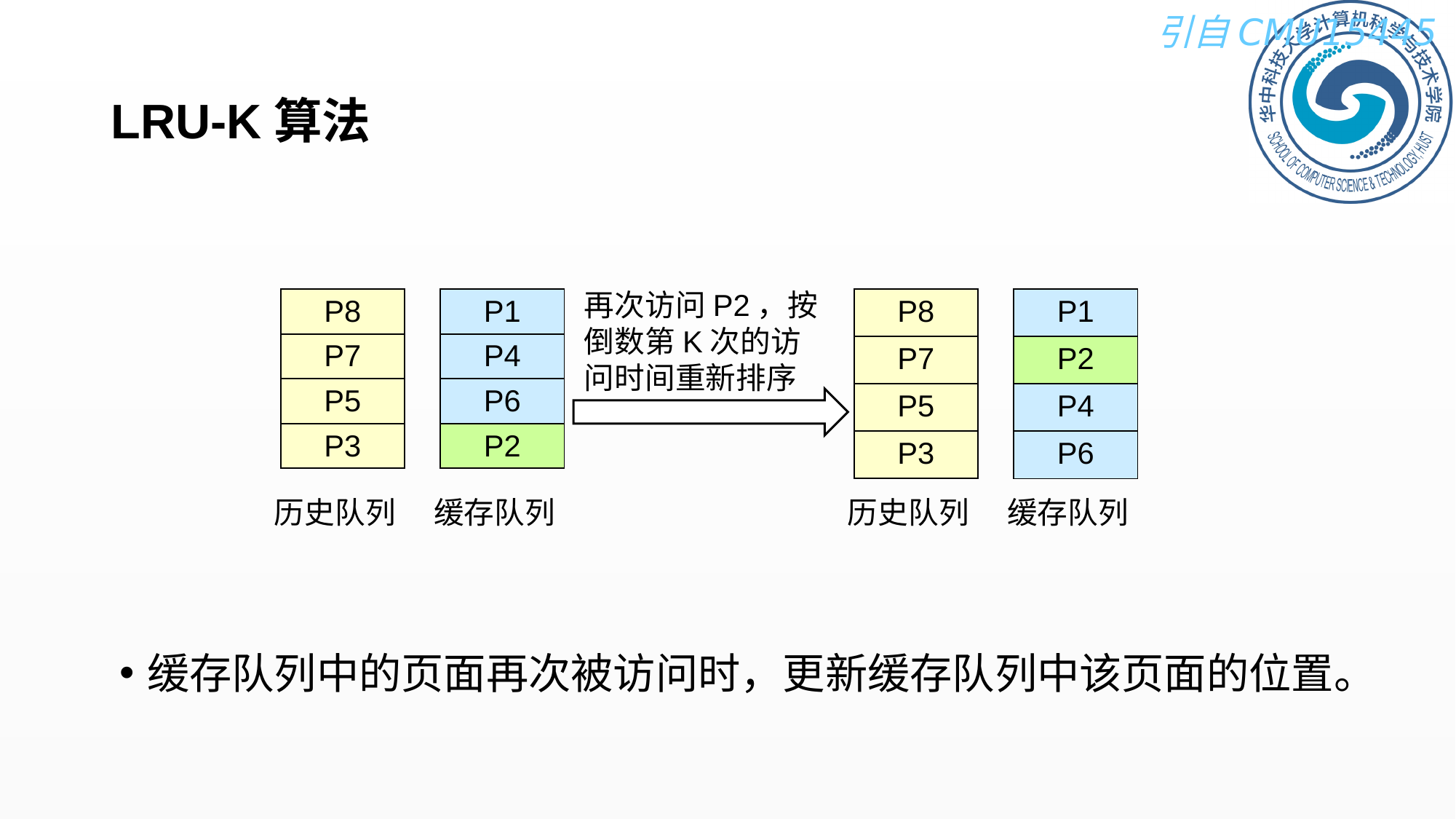

# LRU-K算法
再次访问P2，按倒数第K次的访问时间重新排序
| P8 |
| --- |
| P7 |
| P5 |
| P3 |
| P8 |
| --- |
| P7 |
| P5 |
| P3 |
| P1 |
| --- |
| P4 |
| P6 |
| P2 |
| P1 |
| --- |
| P2 |
| P4 |
| P6 |

历史队列
缓存队列
历史队列
缓存队列
缓存队列中的页面再次被访问时，更新缓存队列中该页面的位置。
103